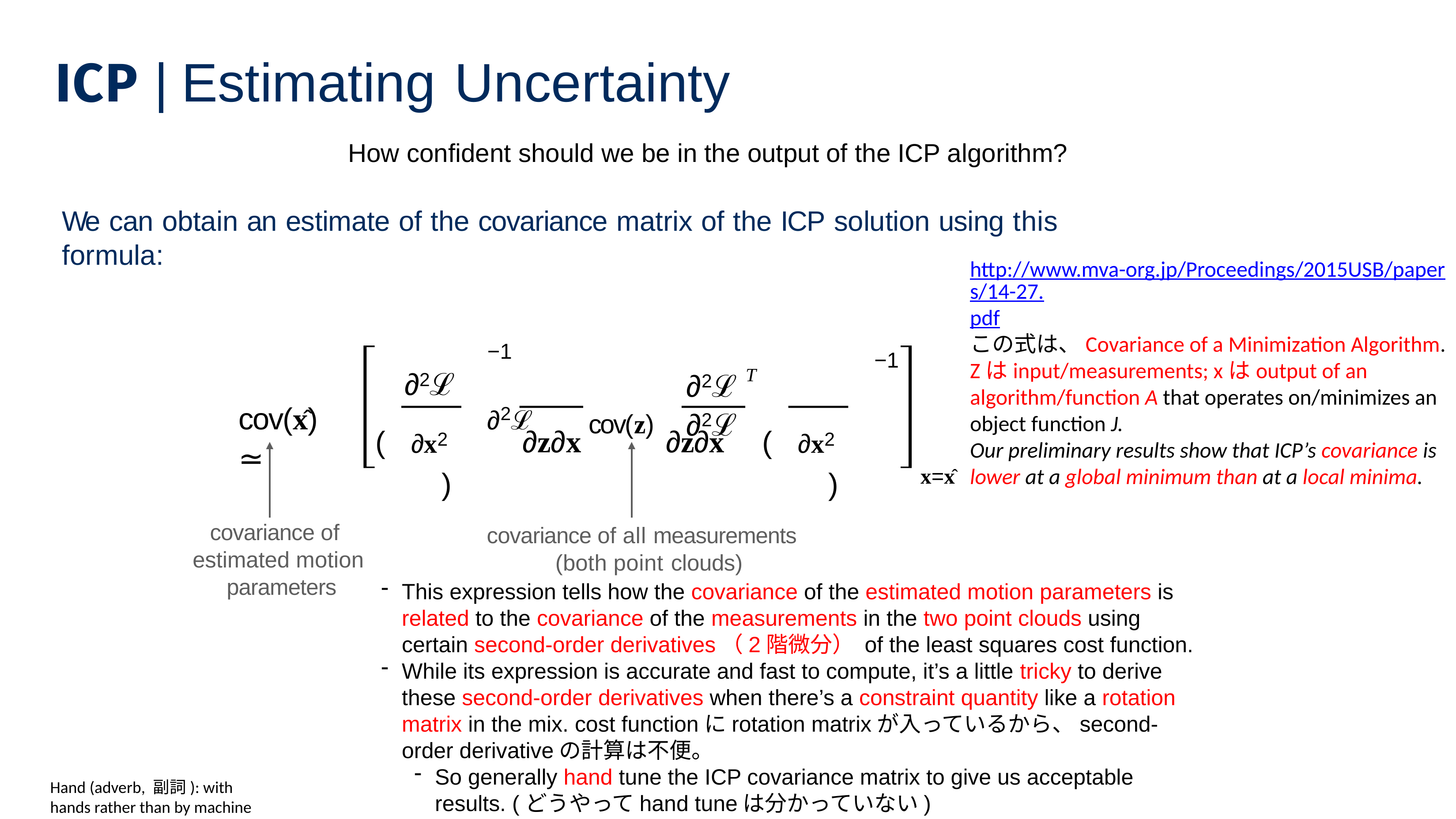

# ICP | Estimating Uncertainty
How confident should we be in the output of the ICP algorithm?
We can obtain an estimate of the covariance matrix of the ICP solution using this formula:
http://www.mva-org.jp/Proceedings/2015USB/papers/14-27.pdf
この式は、Covariance of a Minimization Algorithm.
Zはinput/measurements; xはoutput of an algorithm/function A that operates on/minimizes an object function J.
Our preliminary results show that ICP’s covariance is lower at a global minimum than at a local minima.
−1	∂2ℒ
−1

∂2ℒ
∂2ℒ T	∂2ℒ
cov(x̂) ≃

∂z∂x	cov(z) ∂z∂x
( ∂x2	)
( ∂x2	)

x=x̂
covariance of  estimated motion  parameters
covariance of all measurements  (both point clouds)
This expression tells how the covariance of the estimated motion parameters is related to the covariance of the measurements in the two point clouds using certain second-order derivatives（2階微分） of the least squares cost function.
While its expression is accurate and fast to compute, it’s a little tricky to derive these second-order derivatives when there’s a constraint quantity like a rotation matrix in the mix. cost functionにrotation matrixが⼊っているから、second-order derivativeの計算は不便。
So generally hand tune the ICP covariance matrix to give us acceptable results. (どうやってhand tuneは分かっていない)
Hand (adverb, 副詞): with hands rather than by machine